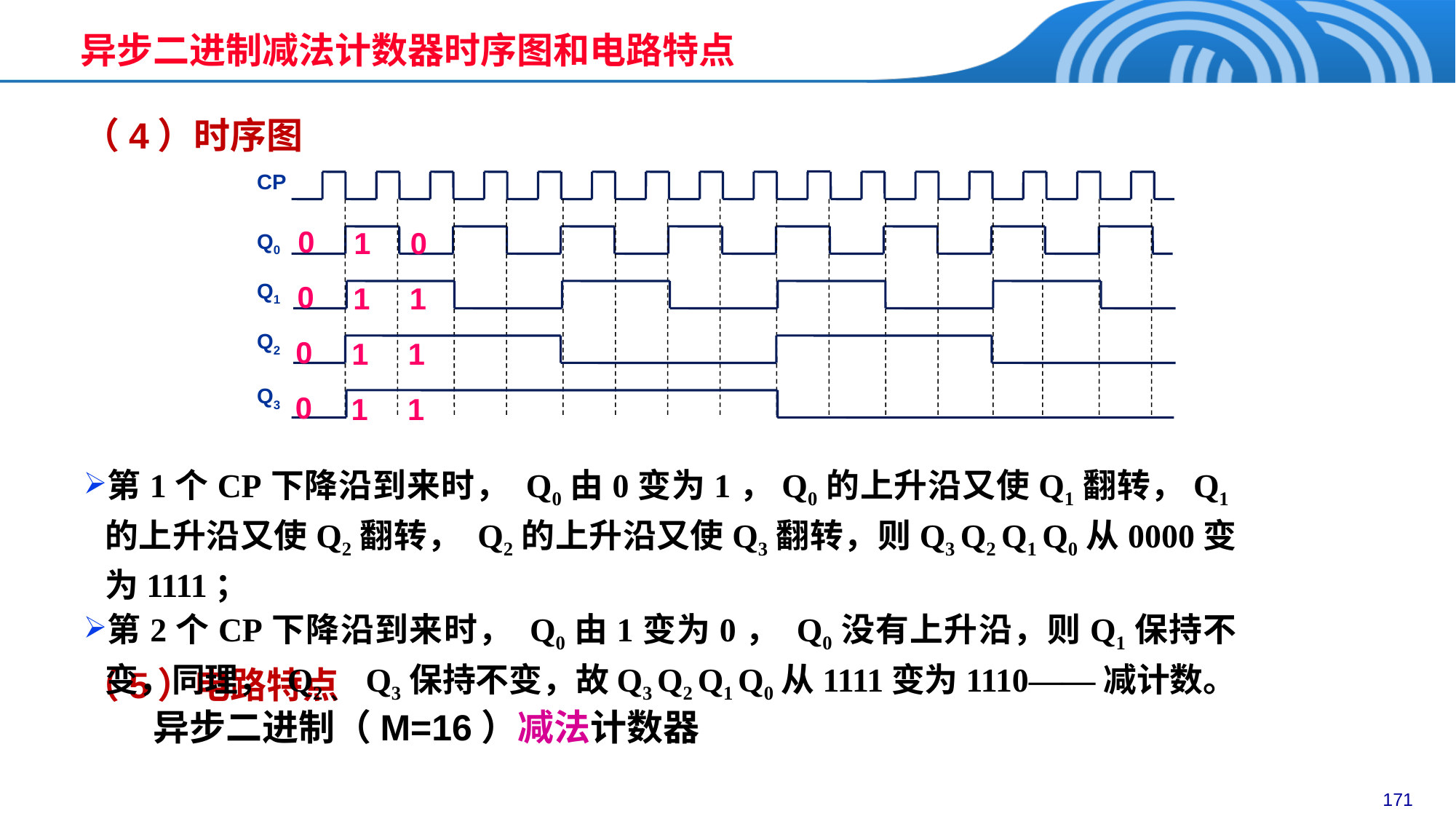

异步二进制减法计数器时序图和电路特点
（4）时序图
CP
Q0
Q1
Q2
Q3

0
0
0
0
1
1
1
1
0
1
1
1
第1个CP下降沿到来时， Q0由0变为1，Q0的上升沿又使Q1翻转，Q1的上升沿又使Q2翻转， Q2的上升沿又使Q3翻转，则Q3 Q2 Q1 Q0从0000变为1111；
第2个CP下降沿到来时， Q0由1变为0， Q0没有上升沿，则Q1保持不变，同理， Q2、 Q3保持不变，故Q3 Q2 Q1 Q0从1111变为1110——减计数。

（5）电路特点
         异步二进制（M=16）减法计数器